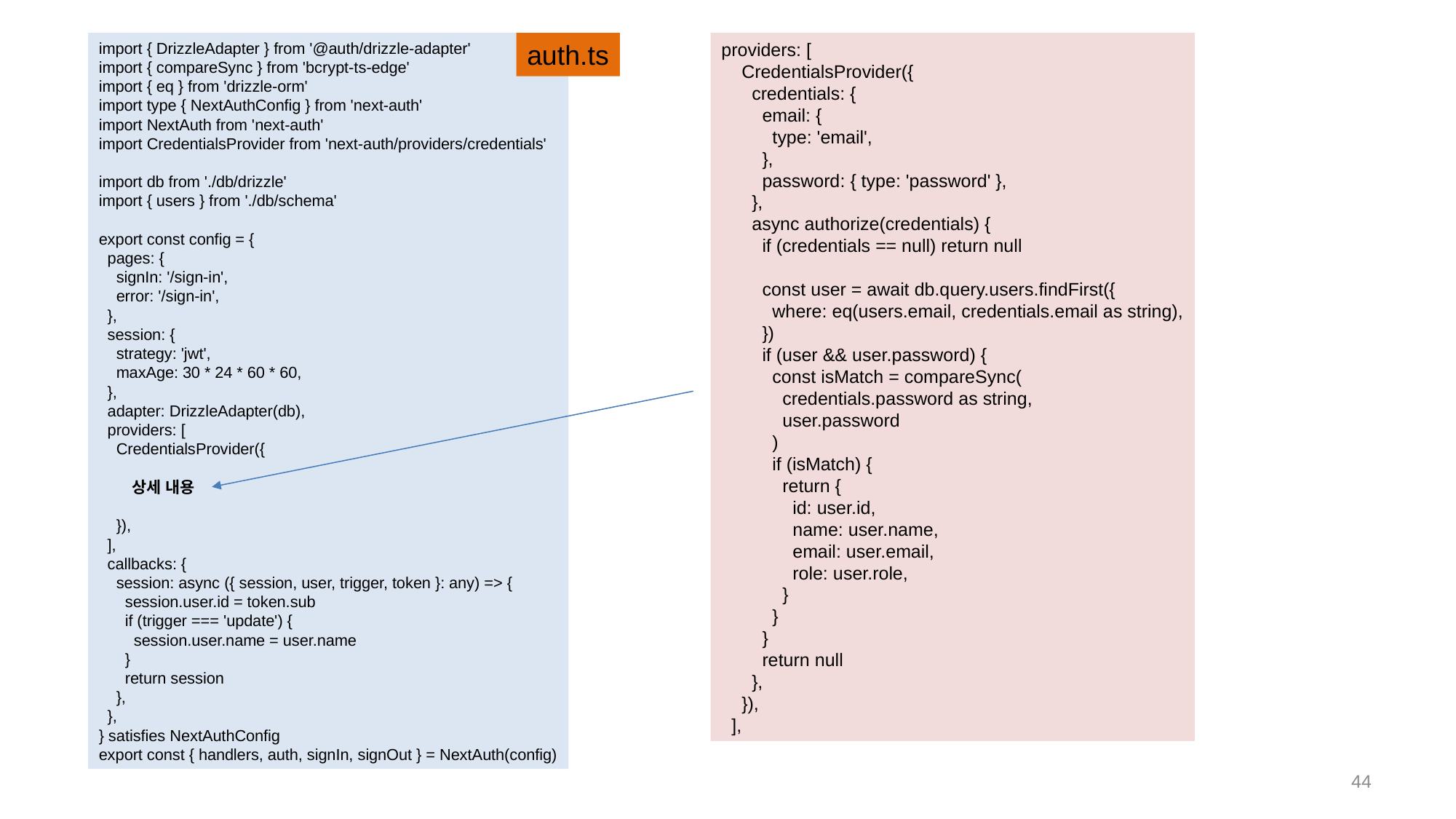

#
import { DrizzleAdapter } from '@auth/drizzle-adapter'
import { compareSync } from 'bcrypt-ts-edge'
import { eq } from 'drizzle-orm'
import type { NextAuthConfig } from 'next-auth'
import NextAuth from 'next-auth'
import CredentialsProvider from 'next-auth/providers/credentials'
import db from './db/drizzle'
import { users } from './db/schema'
export const config = {
  pages: {
    signIn: '/sign-in',
    error: '/sign-in',
  },
  session: {
    strategy: 'jwt',
    maxAge: 30 * 24 * 60 * 60,
  },
  adapter: DrizzleAdapter(db),
  providers: [
    CredentialsProvider({

        상세 내용

    }),
  ],
  callbacks: {
    session: async ({ session, user, trigger, token }: any) => {
      session.user.id = token.sub
      if (trigger === 'update') {
        session.user.name = user.name
      }
      return session
    },
  },
} satisfies NextAuthConfig
export const { handlers, auth, signIn, signOut } = NextAuth(config)
auth.ts
providers: [
    CredentialsProvider({
      credentials: {
        email: {
          type: 'email',
        },
        password: { type: 'password' },
      },
      async authorize(credentials) {
        if (credentials == null) return null
        const user = await db.query.users.findFirst({
          where: eq(users.email, credentials.email as string),
        })
        if (user && user.password) {
          const isMatch = compareSync(
            credentials.password as string,
            user.password
          )
          if (isMatch) {
            return {
              id: user.id,
              name: user.name,
              email: user.email,
              role: user.role,
            }
          }
        }
        return null
      },
    }),
  ],

44